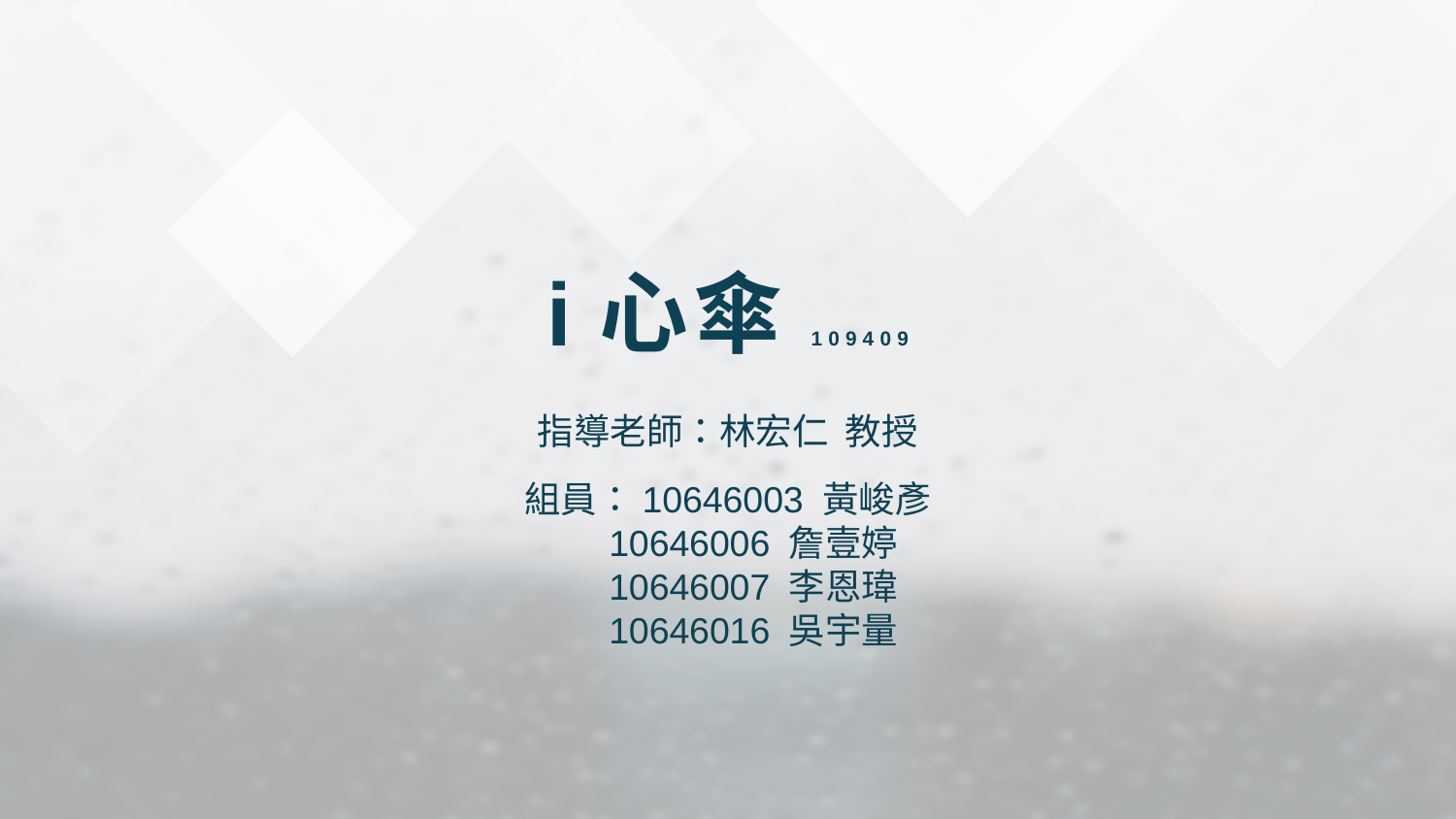

i心傘109409
指導老師：林宏仁  教授
組員：10646003 黃峻彥
     10646006 詹壹婷
     10646007 李恩瑋
     10646016 吳宇量